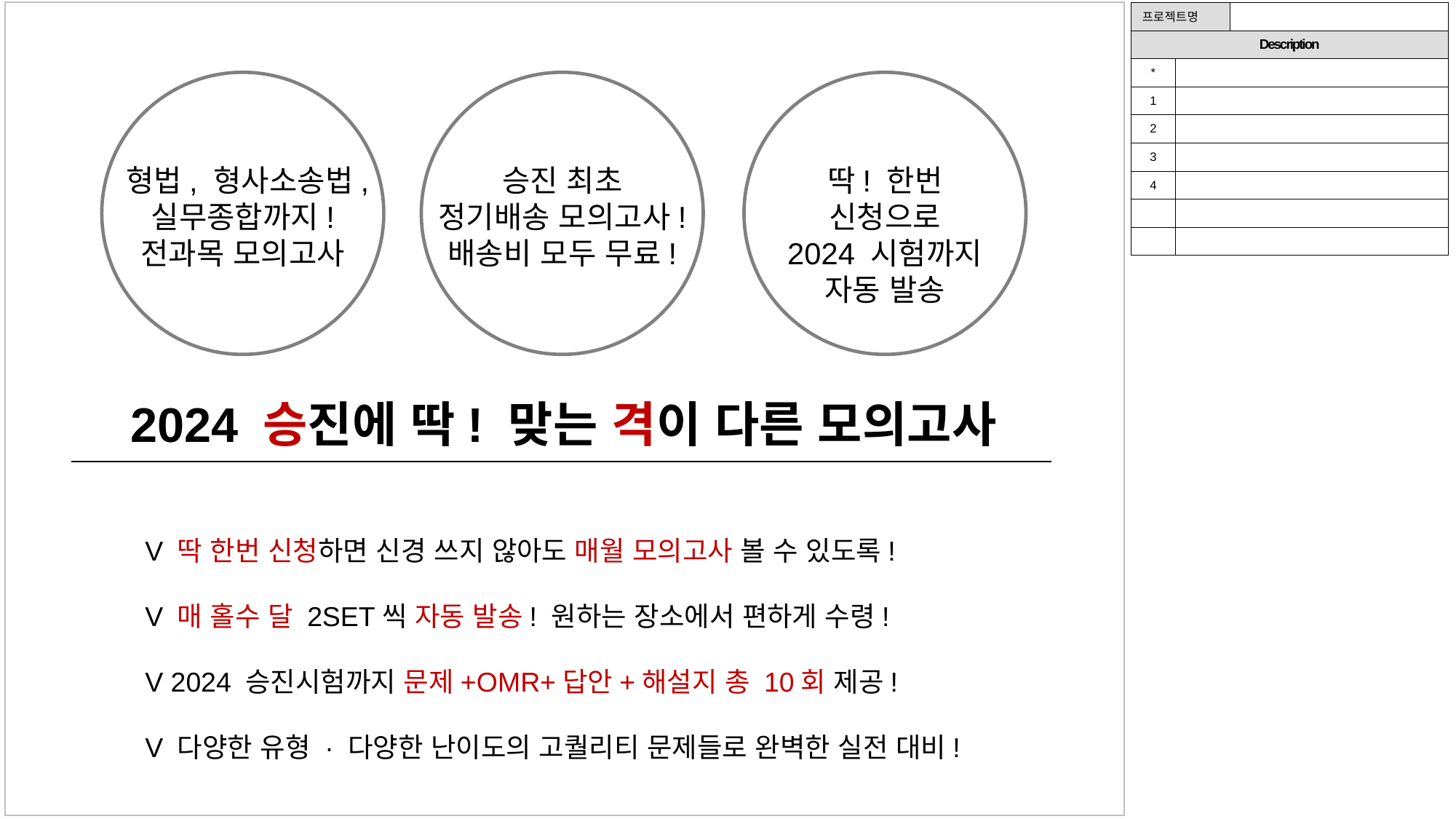

| 프로젝트명 |  |  |
| --- | --- | --- |
| Description |  |  |
| \* |  |  |
| 1 |  |  |
| 2 |  |  |
| 3 |  |  |
| 4 |  |  |
|  |  |  |
|  |  |  |

형법, 형사소송법,
실무종합까지!
전과목 모의고사
승진 최초
정기배송 모의고사!
배송비 모두 무료!
딱! 한번 신청으로
2024 시험까지
자동 발송
2024 승진에 딱! 맞는 격이 다른 모의고사
V 딱 한번 신청하면 신경 쓰지 않아도 매월 모의고사 볼 수 있도록!
V 매 홀수 달 2SET씩 자동 발송! 원하는 장소에서 편하게 수령!
V 2024 승진시험까지 문제+OMR+답안+해설지 총 10회 제공!
V 다양한 유형 · 다양한 난이도의 고퀄리티 문제들로 완벽한 실전 대비!